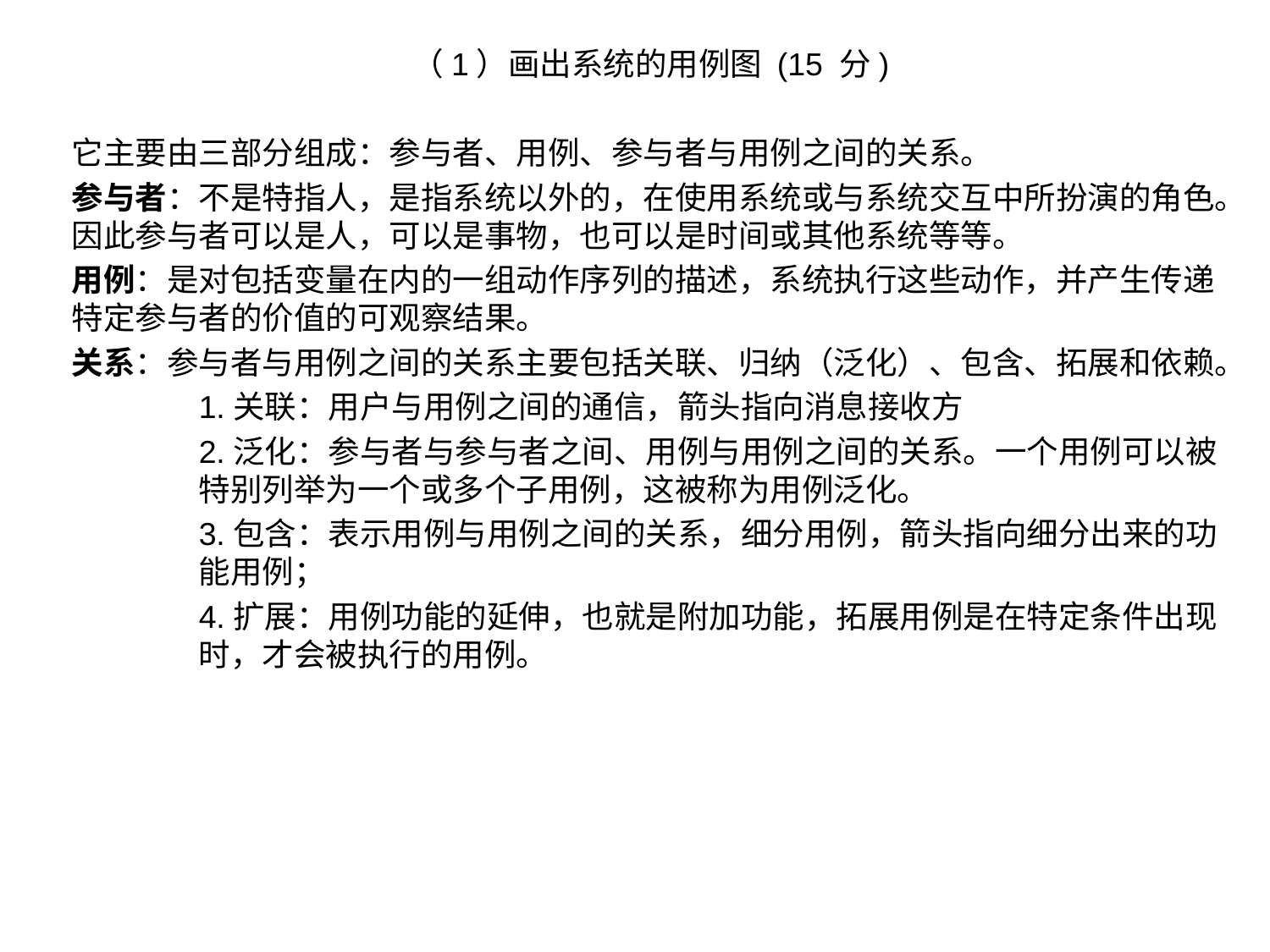

（1）画出系统的用例图 (15 分)

它主要由三部分组成：参与者、用例、参与者与用例之间的关系。
参与者：不是特指人，是指系统以外的，在使用系统或与系统交互中所扮演的角色。因此参与者可以是人，可以是事物，也可以是时间或其他系统等等。
用例：是对包括变量在内的一组动作序列的描述，系统执行这些动作，并产生传递特定参与者的价值的可观察结果。
关系：参与者与用例之间的关系主要包括关联、归纳（泛化）、包含、拓展和依赖。
	1.关联：用户与用例之间的通信，箭头指向消息接收方
	2.泛化：参与者与参与者之间、用例与用例之间的关系。一个用例可以被	特别列举为一个或多个子用例，这被称为用例泛化。
	3.包含：表示用例与用例之间的关系，细分用例，箭头指向细分出来的功	能用例；
	4.扩展：用例功能的延伸，也就是附加功能，拓展用例是在特定条件出现	时，才会被执行的用例。